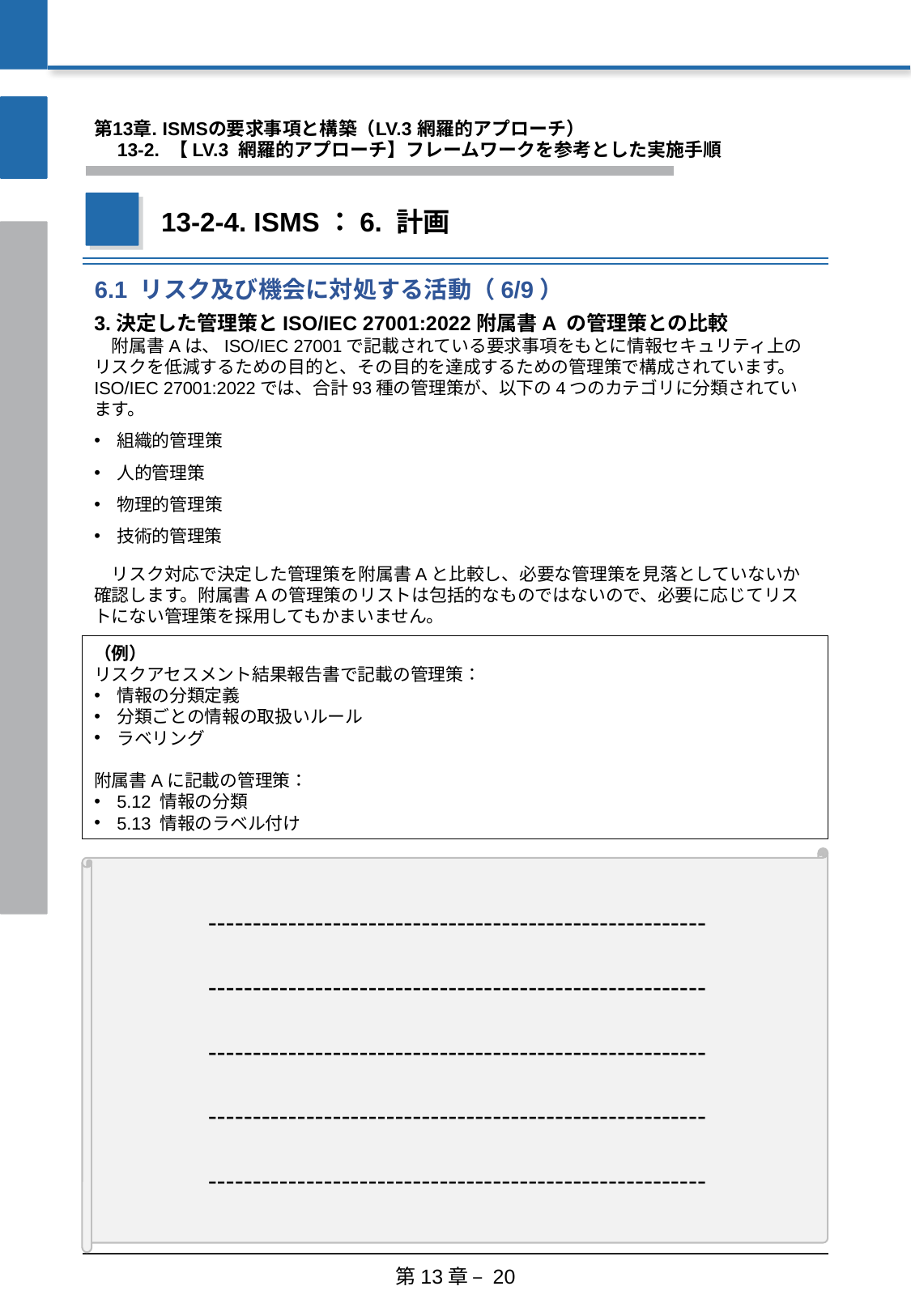

第13章. ISMSの要求事項と構築（LV.3 網羅的アプローチ）
　13-2. 【LV.3 網羅的アプローチ】フレームワークを参考とした実施手順
13-2-4. ISMS：6. 計画
6.1 リスク及び機会に対処する活動（6/9）
3.決定した管理策とISO/IEC 27001:2022附属書A の管理策との比較
　附属書Aは、ISO/IEC 27001で記載されている要求事項をもとに情報セキュリティ上のリスクを低減するための目的と、その目的を達成するための管理策で構成されています。
ISO/IEC 27001:2022では、合計93種の管理策が、以下の4つのカテゴリに分類されています。
組織的管理策
人的管理策
物理的管理策
技術的管理策

　リスク対応で決定した管理策を附属書Aと比較し、必要な管理策を見落としていないか確認します。附属書Aの管理策のリストは包括的なものではないので、必要に応じてリストにない管理策を採用してもかまいません。
（例）
リスクアセスメント結果報告書で記載の管理策：
情報の分類定義
分類ごとの情報の取扱いルール
ラベリング
附属書Aに記載の管理策：
5.12 情報の分類
5.13 情報のラベル付け

--------------------------------------------------------

--------------------------------------------------------

--------------------------------------------------------

--------------------------------------------------------

--------------------------------------------------------

第13章 – 20